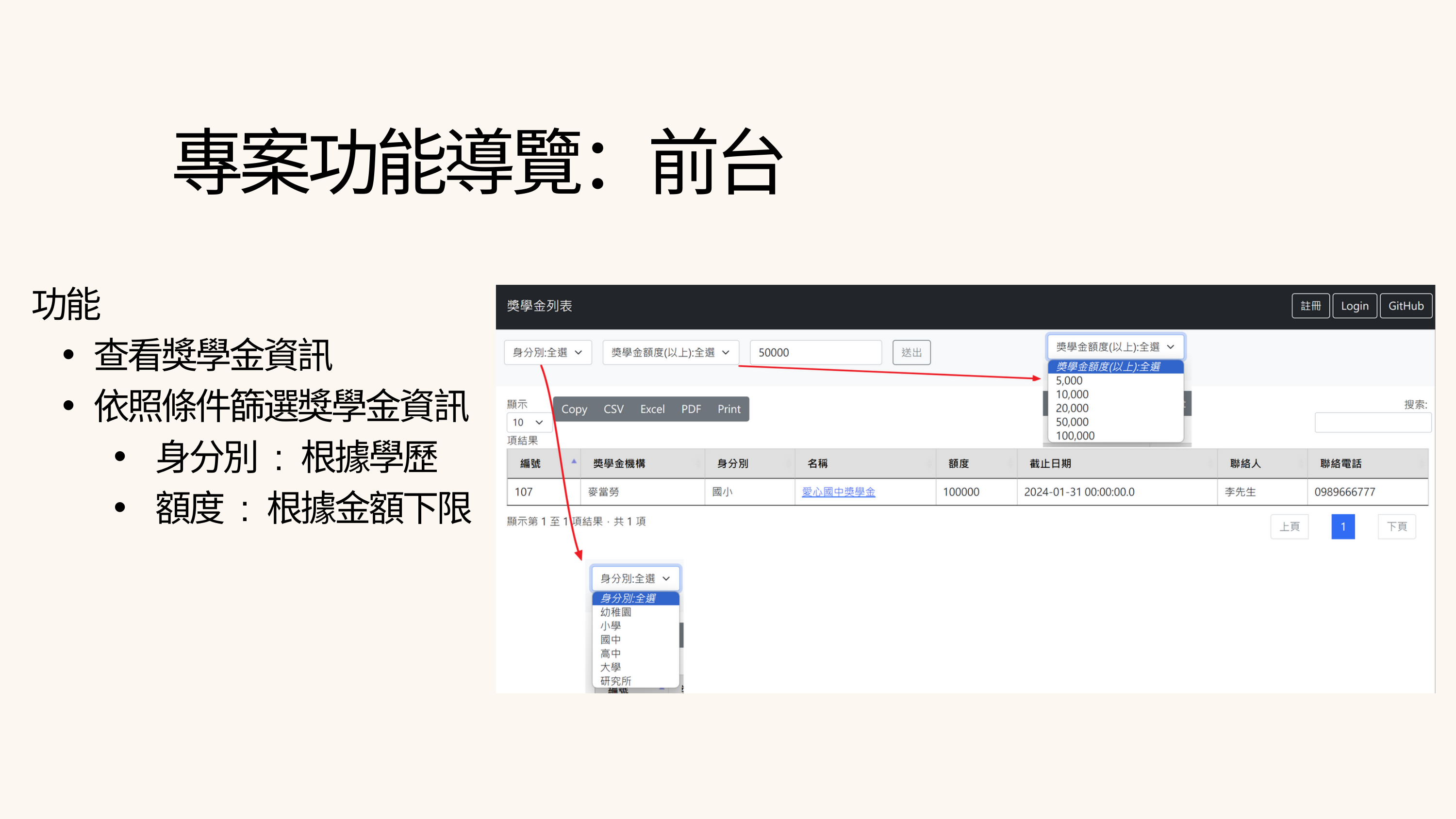

專案功能導覽：前台
功能
查看獎學金資訊
依照條件篩選獎學金資訊
身分別 : 根據學歷
額度 : 根據金額下限